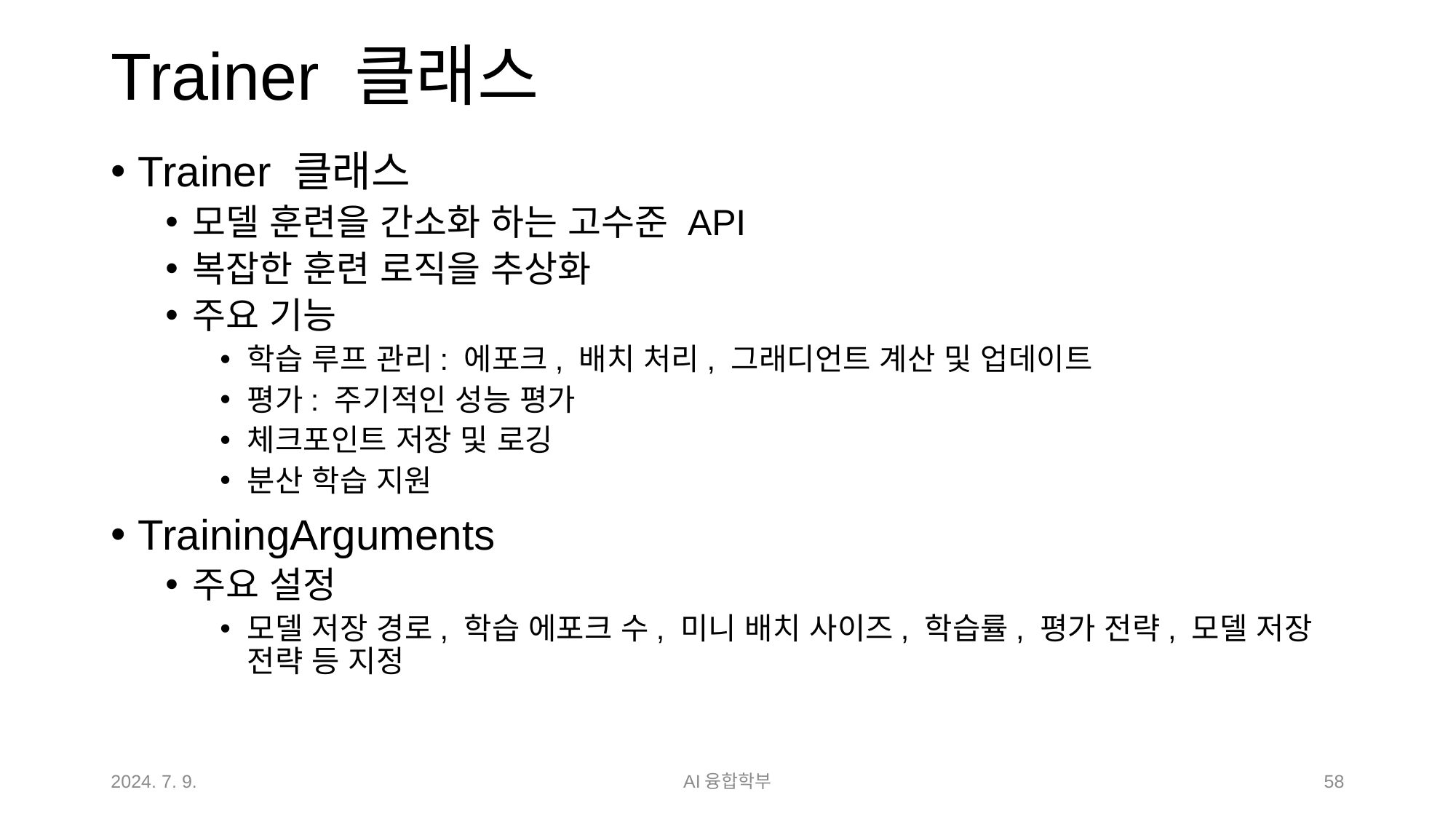

# Trainer 클래스
Trainer 클래스
모델 훈련을 간소화 하는 고수준 API
복잡한 훈련 로직을 추상화
주요 기능
학습 루프 관리: 에포크, 배치 처리, 그래디언트 계산 및 업데이트
평가: 주기적인 성능 평가
체크포인트 저장 및 로깅
분산 학습 지원
TrainingArguments
주요 설정
모델 저장 경로, 학습 에포크 수, 미니 배치 사이즈, 학습률, 평가 전략, 모델 저장 전략 등 지정

2024. 7. 9.
AI융합학부
58